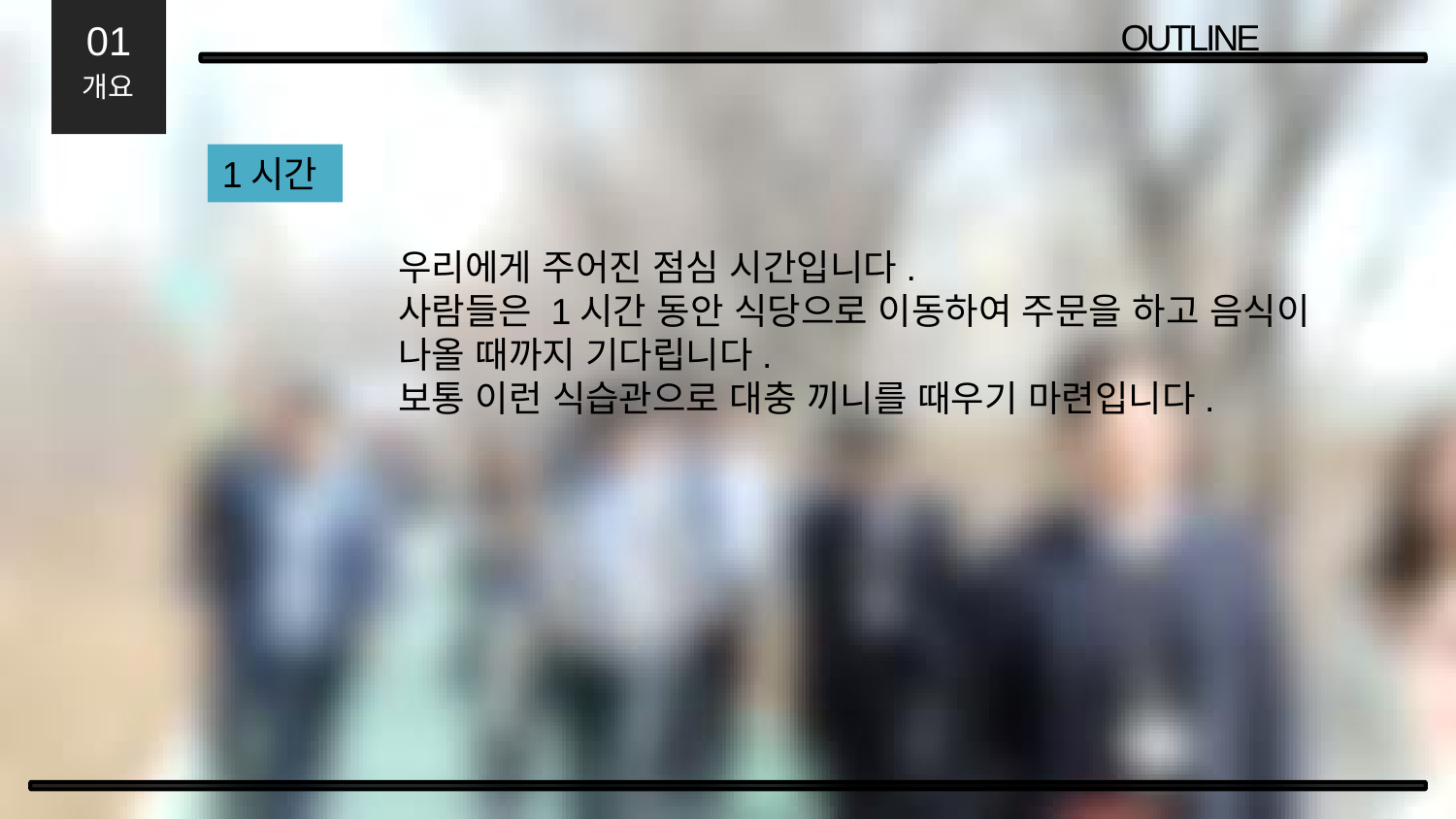

OUTLINE
01

개요
1시간
우리에게 주어진 점심 시간입니다.
사람들은 1시간 동안 식당으로 이동하여 주문을 하고 음식이
나올 때까지 기다립니다.
보통 이런 식습관으로 대충 끼니를 때우기 마련입니다.